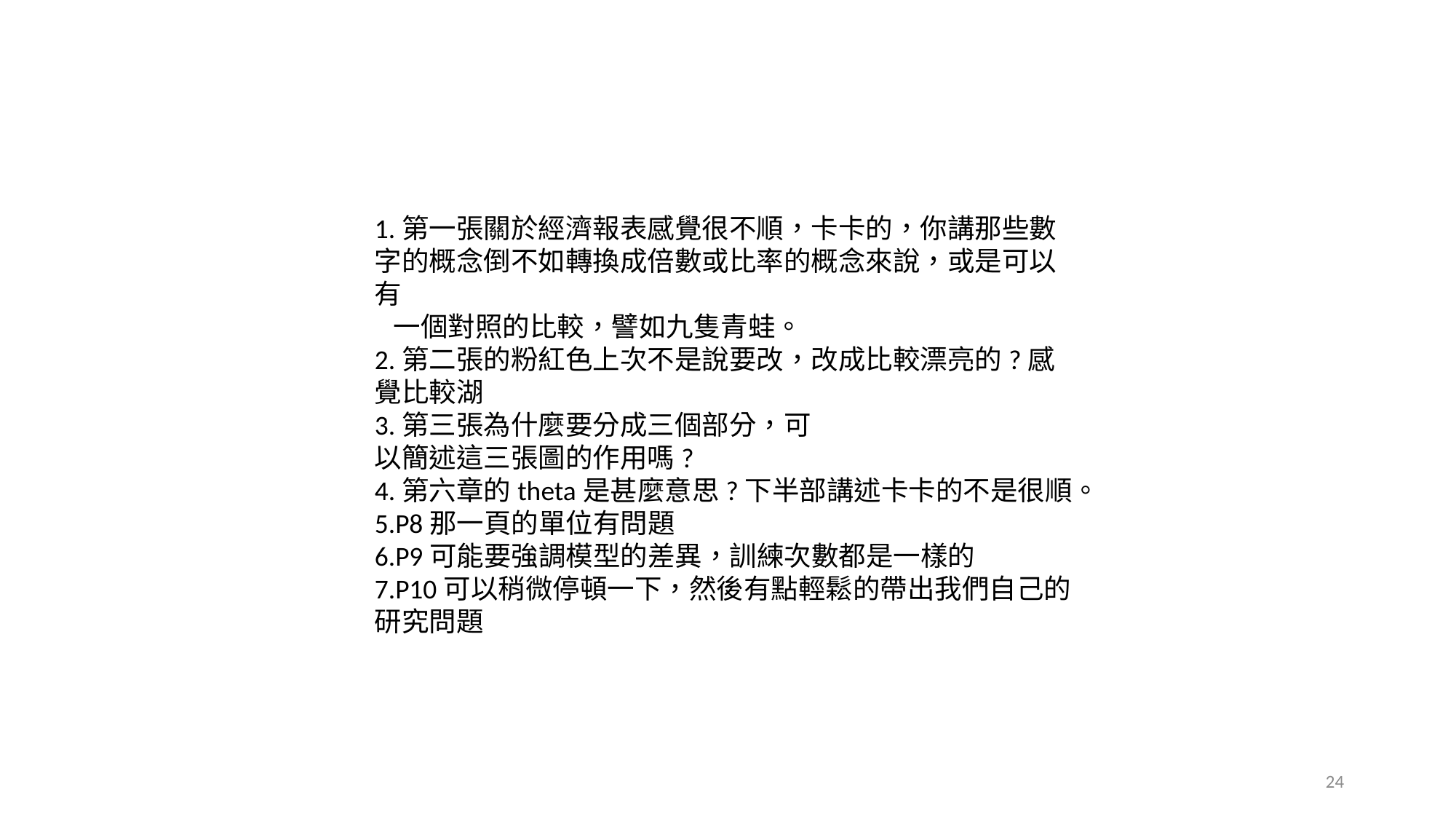

#
1.第一張關於經濟報表感覺很不順，卡卡的，你講那些數字的概念倒不如轉換成倍數或比率的概念來說，或是可以有
  一個對照的比較，譬如九隻青蛙。
2.第二張的粉紅色上次不是說要改，改成比較漂亮的?感覺比較湖
3.第三張為什麼要分成三個部分，可
以簡述這三張圖的作用嗎?
4.第六章的theta是甚麼意思?下半部講述卡卡的不是很順。
5.P8那一頁的單位有問題
6.P9可能要強調模型的差異，訓練次數都是一樣的
7.P10可以稍微停頓一下，然後有點輕鬆的帶出我們自己的研究問題
24